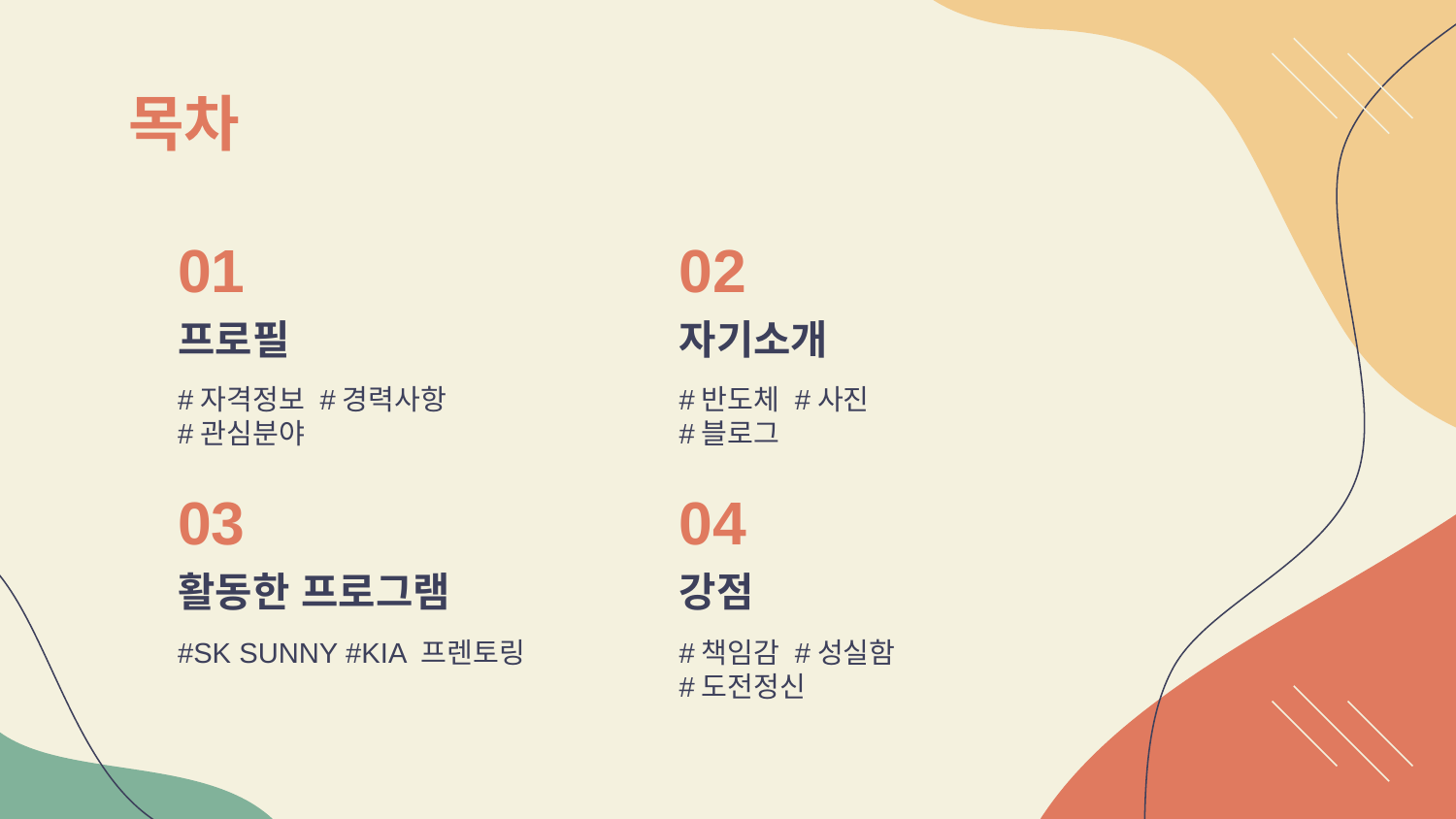

# 목차
01
02
프로필
자기소개
#자격정보 #경력사항
#관심분야
#반도체 #사진
#블로그
03
04
활동한 프로그램
강점
#SK SUNNY #KIA 프렌토링
#책임감 #성실함
#도전정신